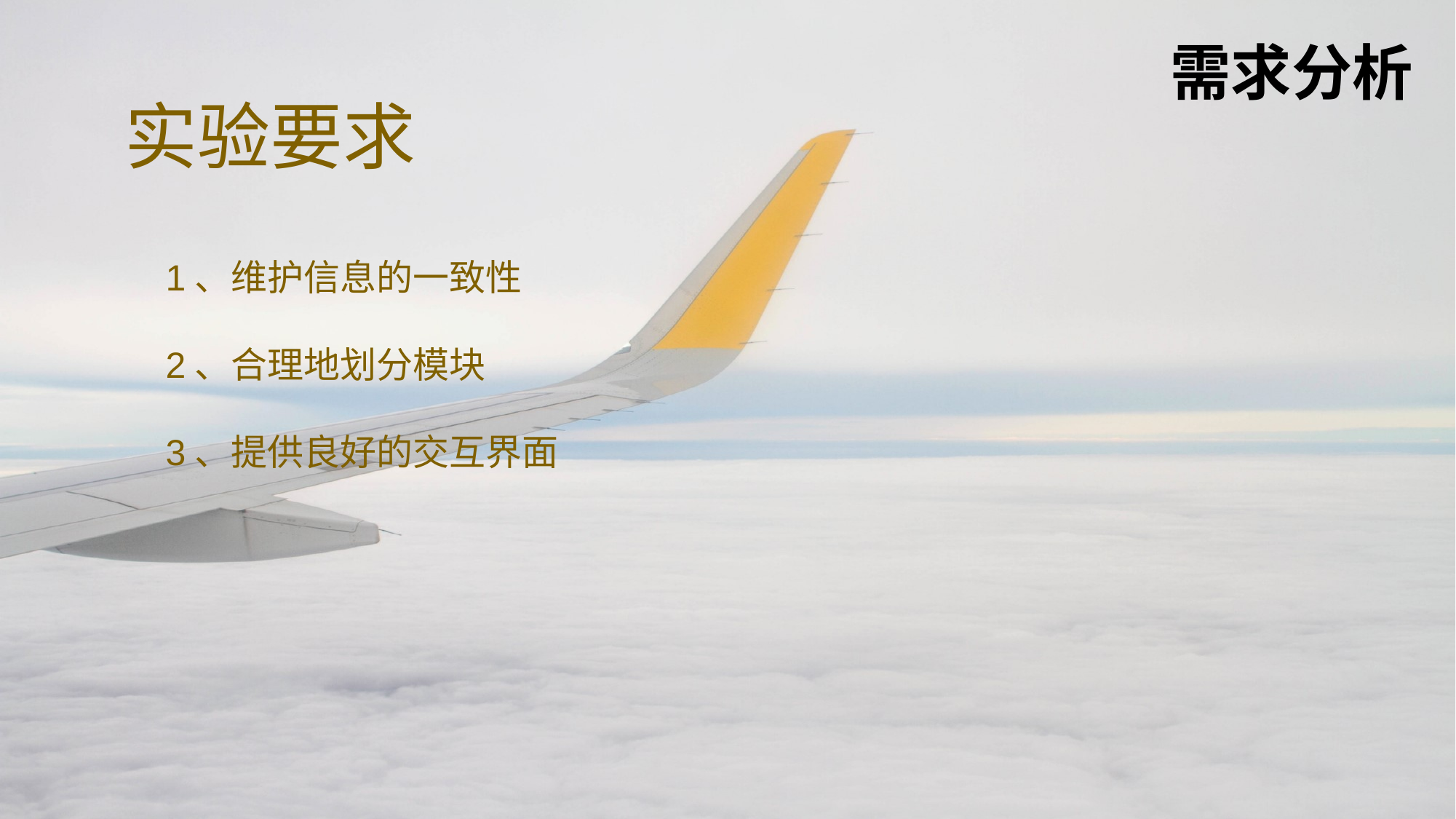

需求分析
实验要求

    1、维护信息的一致性

    2、合理地划分模块

    3、提供良好的交互界面